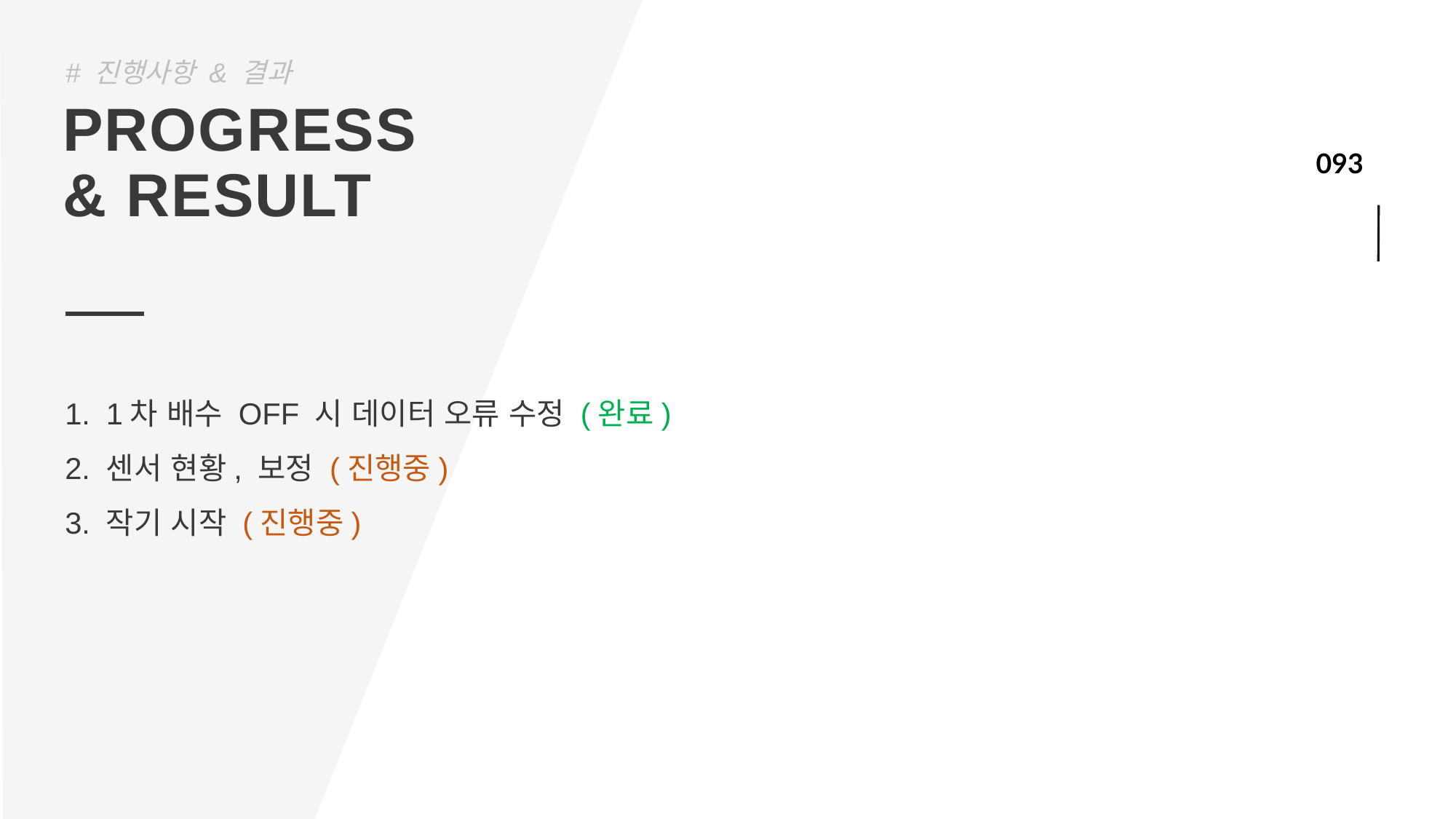

# 진행사항 & 결과
PROGRESS
& RESULT
1차 배수 OFF 시 데이터 오류 수정 (완료)
센서 현황, 보정 (진행중)
작기 시작 (진행중)